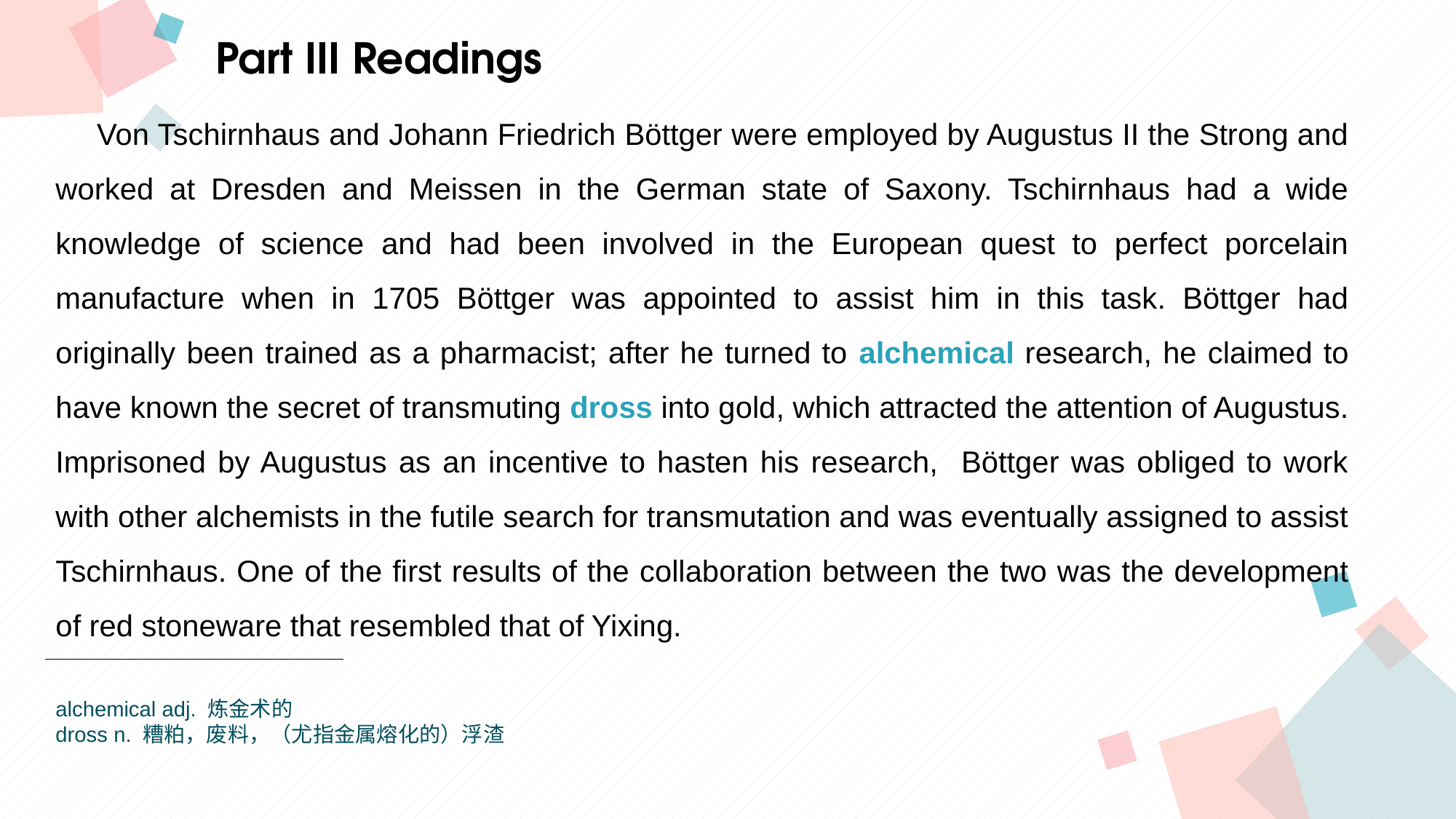

Part III Readings
      Von Tschirnhaus and Johann Friedrich Böttger were employed by Augustus II the Strong and worked at Dresden and Meissen in the German state of Saxony. Tschirnhaus had a wide knowledge of science and had been involved in the European quest to perfect porcelain manufacture when in 1705 Böttger was appointed to assist him in this task. Böttger had originally been trained as a pharmacist; after he turned to alchemical research, he claimed to have known the secret of transmuting dross into gold, which attracted the attention of Augustus. Imprisoned by Augustus as an incentive to hasten his research,  Böttger was obliged to work with other alchemists in the futile search for transmutation and was eventually assigned to assist Tschirnhaus. One of the first results of the collaboration between the two was the development of red stoneware that resembled that of Yixing.
点击此处添加标题
点击此处添加标题
标题数字等都可以通过点击和重新输入进行更改，顶部“开始”面板中可以对字体、字号、颜色等进行修改。建议正文8-14号字，1.3倍字间距。
标题数字等都可以通过点击和重新输入进行更改，顶部“开始”面板中可以对字体、字号、颜色等进行修改。建议正文8-14号字，1.3倍字间距。
标题数字等都可以通过点击和重新输入进行更改，顶部“开始”面板中可以对字体、字号、颜色等进行修改。建议正文8-14号字，1.3倍字间距。
点击此处添加标题
标题数字等都可以通过点击和重新输入进行更改，顶部“开始”面板中可以对字体、字号、颜色等进行修改。建议正文8-14号字，1.3倍字间距。
标题数字等都可以通过点击和重新输入进行更改，顶部“开始”面板中可以对字体、字号、颜色等进行修改。建议正文8-14号字，1.3倍字间距。
alchemical adj. 炼金术的
dross n. 糟粕，废料，（尤指金属熔化的）浮渣